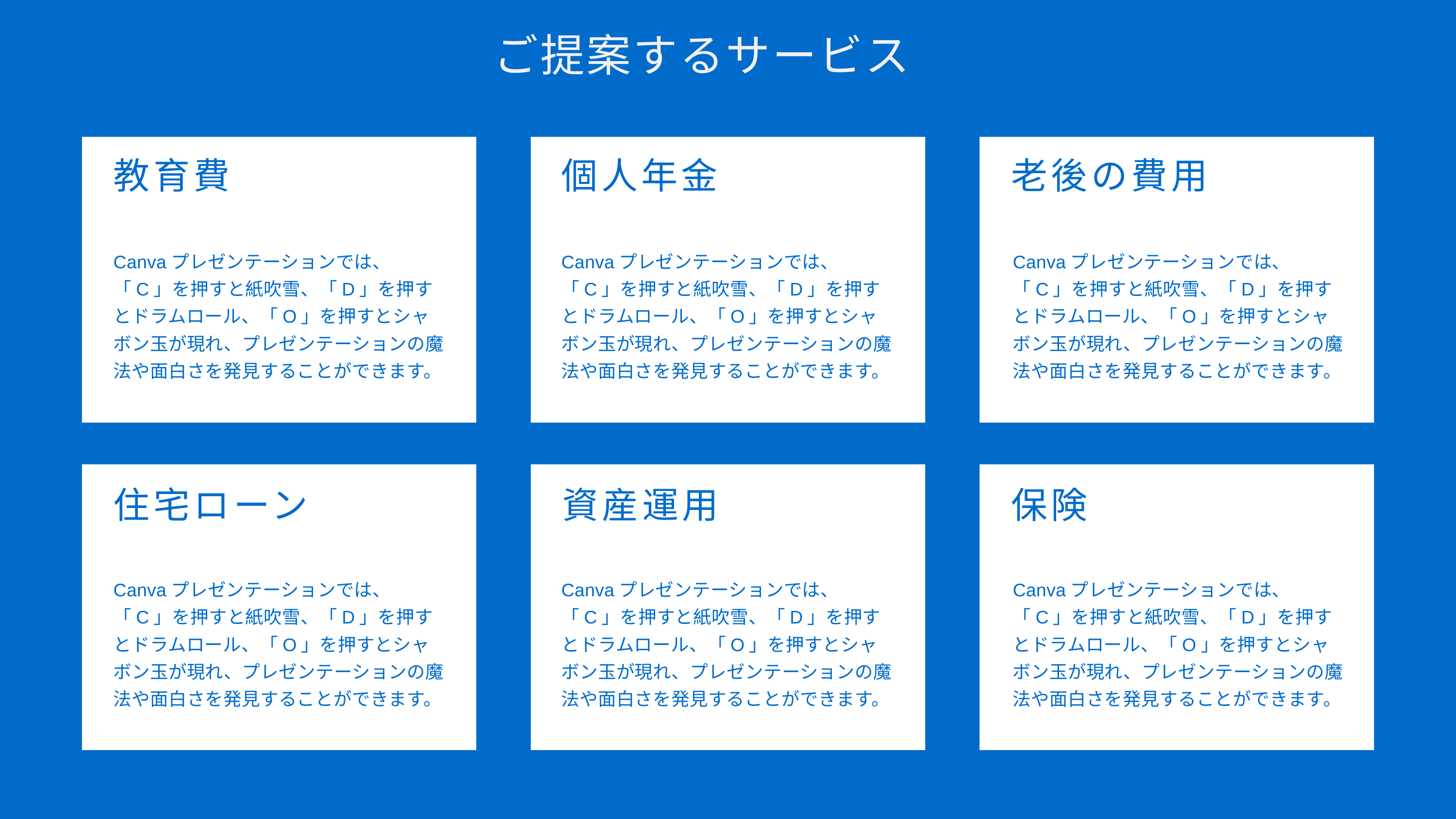

ご提案するサービス

教育費
個人年金
老後の費用
Canvaプレゼンテーションでは、「C」を押すと紙吹雪、「D」を押すとドラムロール、「O」を押すとシャボン玉が現れ、プレゼンテーションの魔法や面白さを発見することができます。
Canvaプレゼンテーションでは、「C」を押すと紙吹雪、「D」を押すとドラムロール、「O」を押すとシャボン玉が現れ、プレゼンテーションの魔法や面白さを発見することができます。
Canvaプレゼンテーションでは、「C」を押すと紙吹雪、「D」を押すとドラムロール、「O」を押すとシャボン玉が現れ、プレゼンテーションの魔法や面白さを発見することができます。

住宅ローン
資産運用
保険
Canvaプレゼンテーションでは、「C」を押すと紙吹雪、「D」を押すとドラムロール、「O」を押すとシャボン玉が現れ、プレゼンテーションの魔法や面白さを発見することができます。
Canvaプレゼンテーションでは、「C」を押すと紙吹雪、「D」を押すとドラムロール、「O」を押すとシャボン玉が現れ、プレゼンテーションの魔法や面白さを発見することができます。
Canvaプレゼンテーションでは、「C」を押すと紙吹雪、「D」を押すとドラムロール、「O」を押すとシャボン玉が現れ、プレゼンテーションの魔法や面白さを発見することができます。